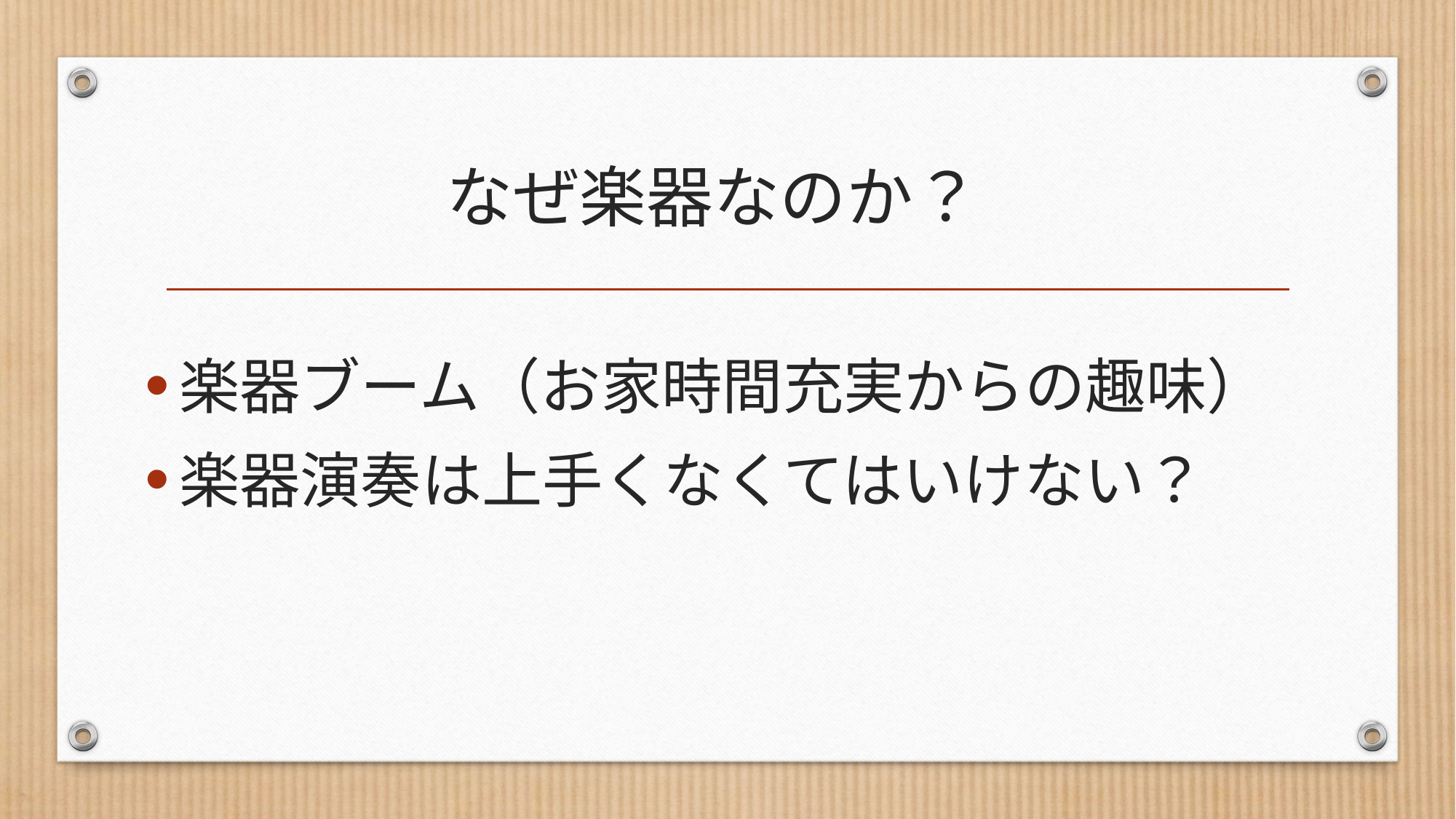

# なぜ楽器なのか？
楽器ブーム（お家時間充実からの趣味）
楽器演奏は上手くなくてはいけない？